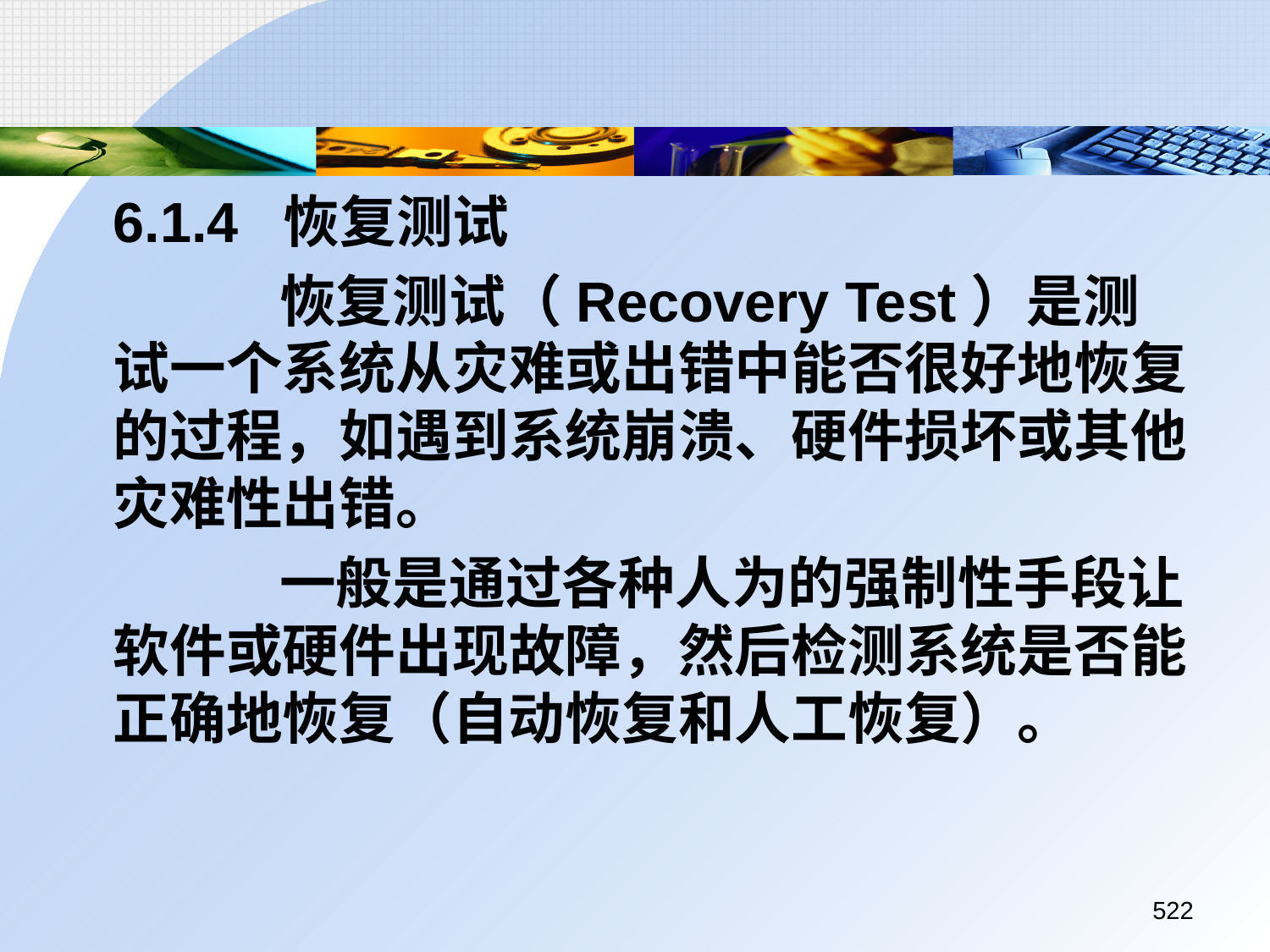

6.1.4  恢复测试
		  恢复测试（Recovery Test）是测试一个系统从灾难或出错中能否很好地恢复的过程，如遇到系统崩溃、硬件损坏或其他灾难性出错。
		  一般是通过各种人为的强制性手段让软件或硬件出现故障，然后检测系统是否能正确地恢复（自动恢复和人工恢复）。

522